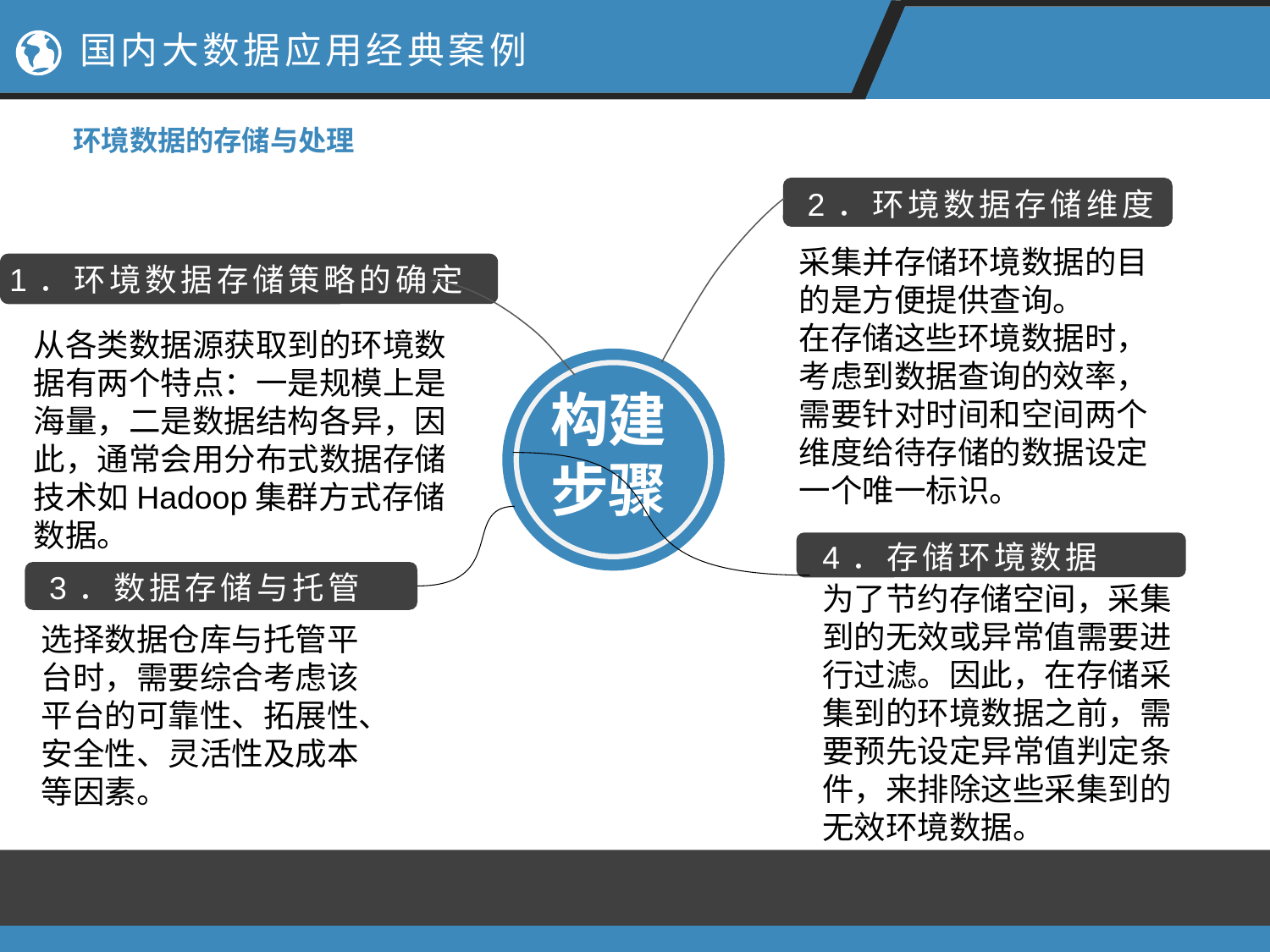

国内大数据应用经典案例

环境数据的存储与处理

2．环境数据存储维度

采集并存储环境数据的目的是方便提供查询。
在存储这些环境数据时，考虑到数据查询的效率，需要针对时间和空间两个维度给待存储的数据设定一个唯一标识。

1．环境数据存储策略的确定

从各类数据源获取到的环境数据有两个特点：一是规模上是海量，二是数据结构各异，因此，通常会用分布式数据存储技术如Hadoop集群方式存储数据。

构建步骤
4．存储环境数据时的处理

3．数据存储与托管

为了节约存储空间，采集到的无效或异常值需要进行过滤。因此，在存储采集到的环境数据之前，需要预先设定异常值判定条件，来排除这些采集到的无效环境数据。
选择数据仓库与托管平台时，需要综合考虑该平台的可靠性、拓展性、安全性、灵活性及成本等因素。